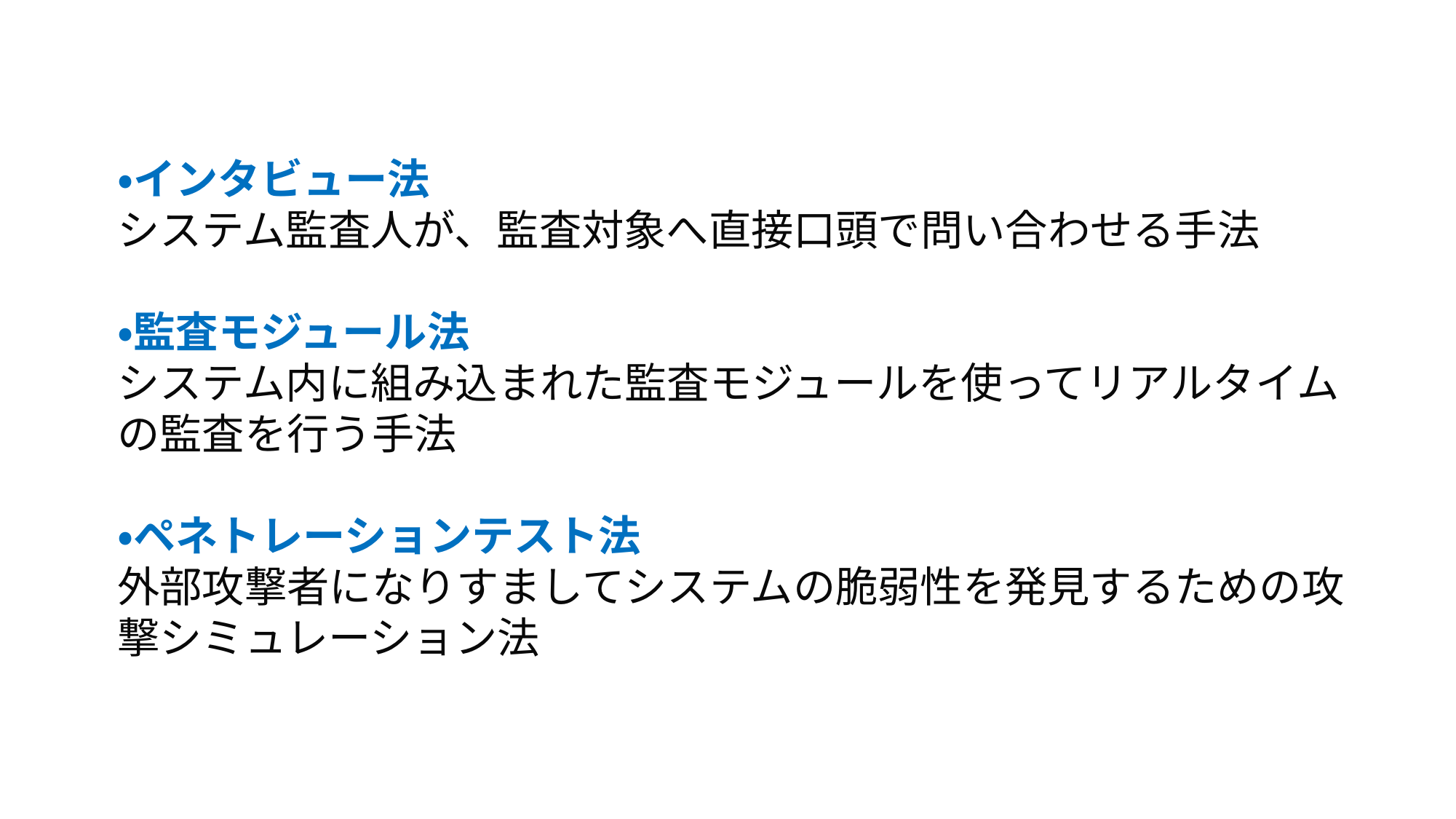

・インタビュー法
システム監査人が、監査対象へ直接口頭で問い合わせる手法

・監査モジュール法
システム内に組み込まれた監査モジュールを使ってリアルタイムの監査を行う手法

・ペネトレーションテスト法
外部攻撃者になりすましてシステムの脆弱性を発見するための攻撃シミュレーション法